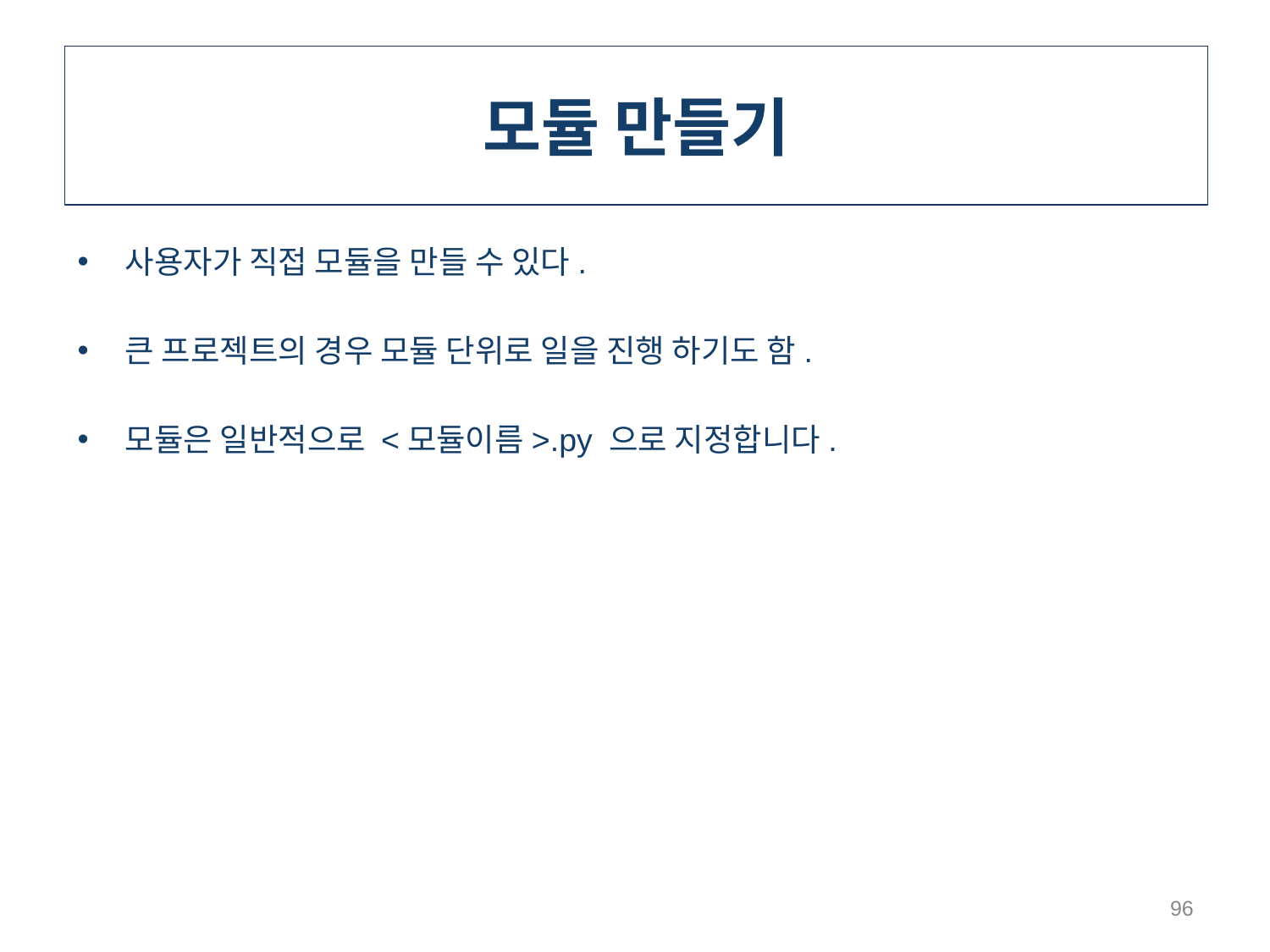

# 모듈 만들기
사용자가 직접 모듈을 만들 수 있다.

큰 프로젝트의 경우 모듈 단위로 일을 진행 하기도 함.

모듈은 일반적으로 <모듈이름>.py 으로 지정합니다.

96